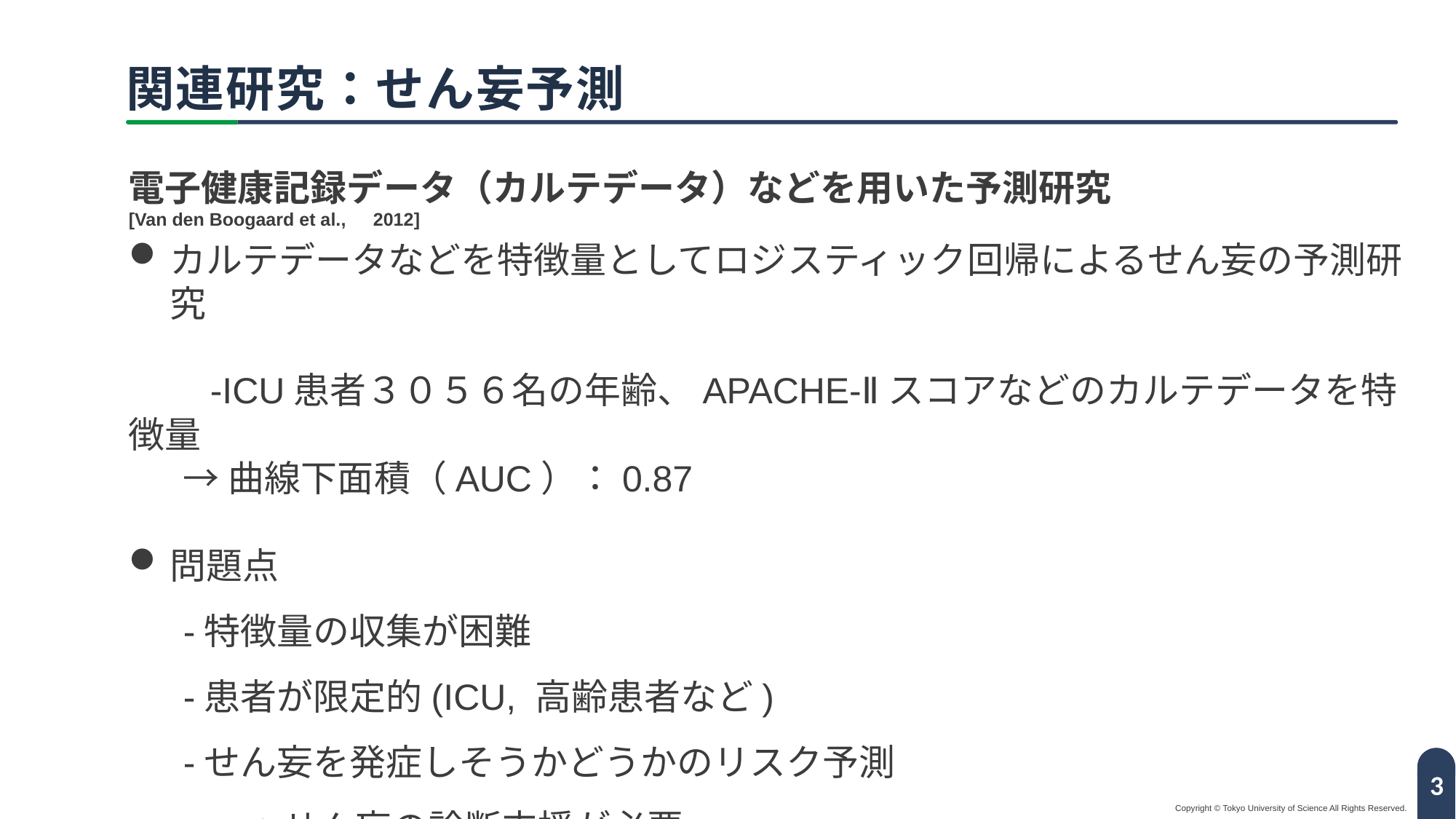

# 関連研究：せん妄予測
電子健康記録データ（カルテデータ）などを用いた予測研究
[Van den Boogaard et al.,　2012]
ロジスティック回帰によるせん妄の予測の研究
   →曲線下面積（AUC）：0.87

せん妄になり得る可能性の予測タスク
特徴量に電子健康記録データ以外を使用
患者が限定的(ICU,高齢患者など)
リアルタイムでの判別が必要
カルテデータなどを特徴量としてロジスティック回帰によるせん妄の予測研究

　　-ICU患者３０５６名の年齢、APACHE-Ⅱスコアなどのカルテデータを特徴量
→曲線下面積（AUC）：0.87

問題点
-特徴量の収集が困難
-患者が限定的(ICU, 高齢患者など)
-せん妄を発症しそうかどうかのリスク予測
→せん妄の診断支援が必要

[4] Van den Boogaard, M., et al. "Development and validation of PRE-DELIRIC (PREdiction of DELIRium in ICu patients) delirium prediction model for intensive care patients: observational multicentre study." Bmj 344 (2012).

[3]生田 光輝,松本 吉央,小川 朝生,大谷 清子.”表情情報を用いた「せん妄」患者の識別モデル生成と特徴分析”